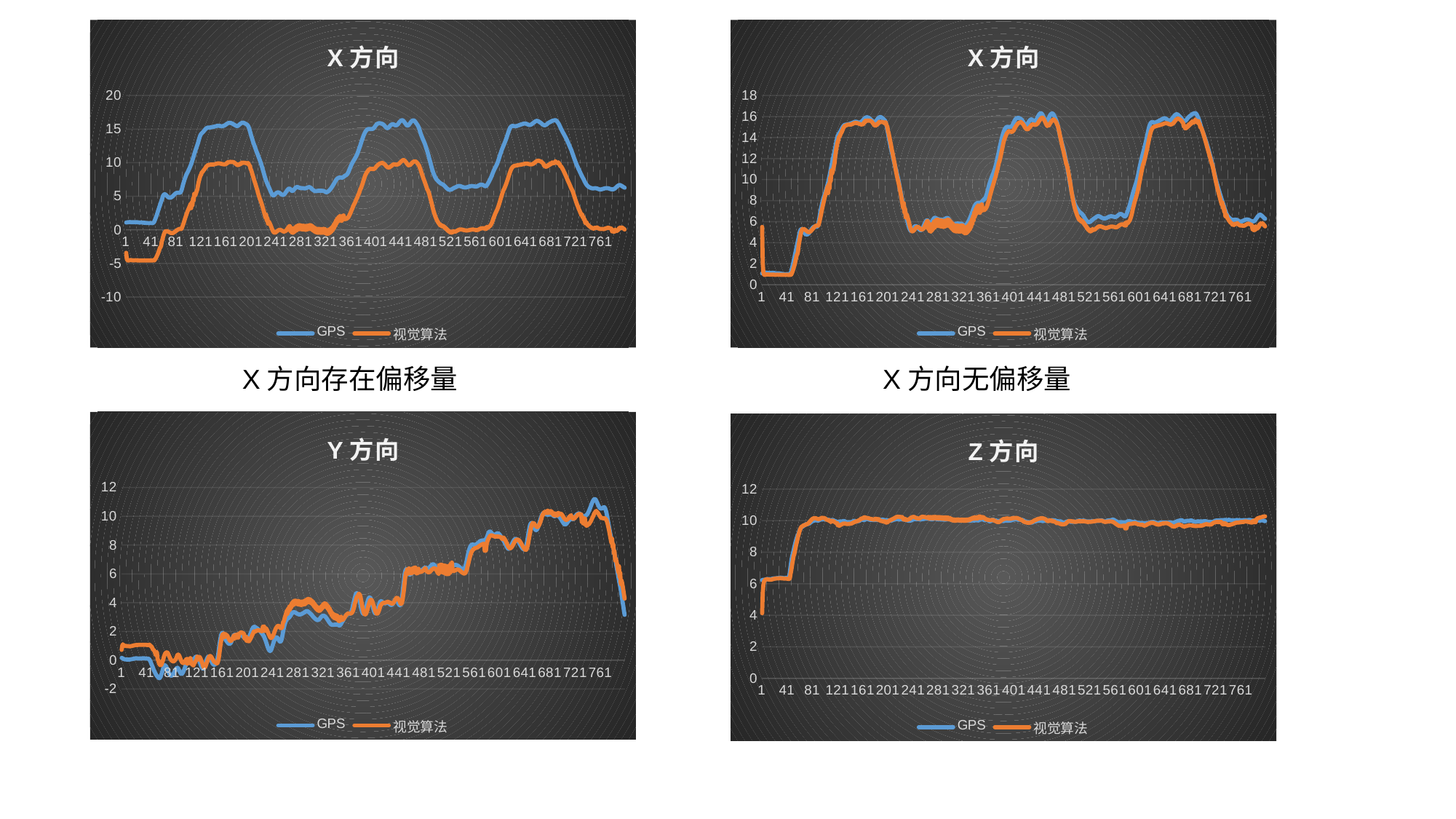

### Chart: Y

| Category |  |
|---|---|

### Chart: Y

| Category |  |
|---|---|

### Chart: Y

| Category |  |
|---|---|

### Chart: Y

| Category |  |
|---|---|

### Chart: Y

| Category |  |
|---|---|

### Chart: X方向

| Category |  |  |
|---|---|---|

### Chart: X方向

| Category |  |  |
|---|---|---|
X方向无偏移量
X方向存在偏移量

### Chart: Y方向

| Category |  |  |
|---|---|---|

### Chart: Z方向

| Category |  |  |
|---|---|---|

### Chart: X

| Category |  |
|---|---|

### Chart: Z

| Category |  |
|---|---|

### Chart: X

| Category |  |
|---|---|

### Chart: Z

| Category |  |
|---|---|

### Chart: X

| Category |  |
|---|---|

### Chart: Z

| Category |  |
|---|---|

### Chart: X

| Category |  |
|---|---|

### Chart: Z

| Category |  |
|---|---|

### Chart: X

| Category |  |
|---|---|

### Chart: Z

| Category |  |
|---|---|